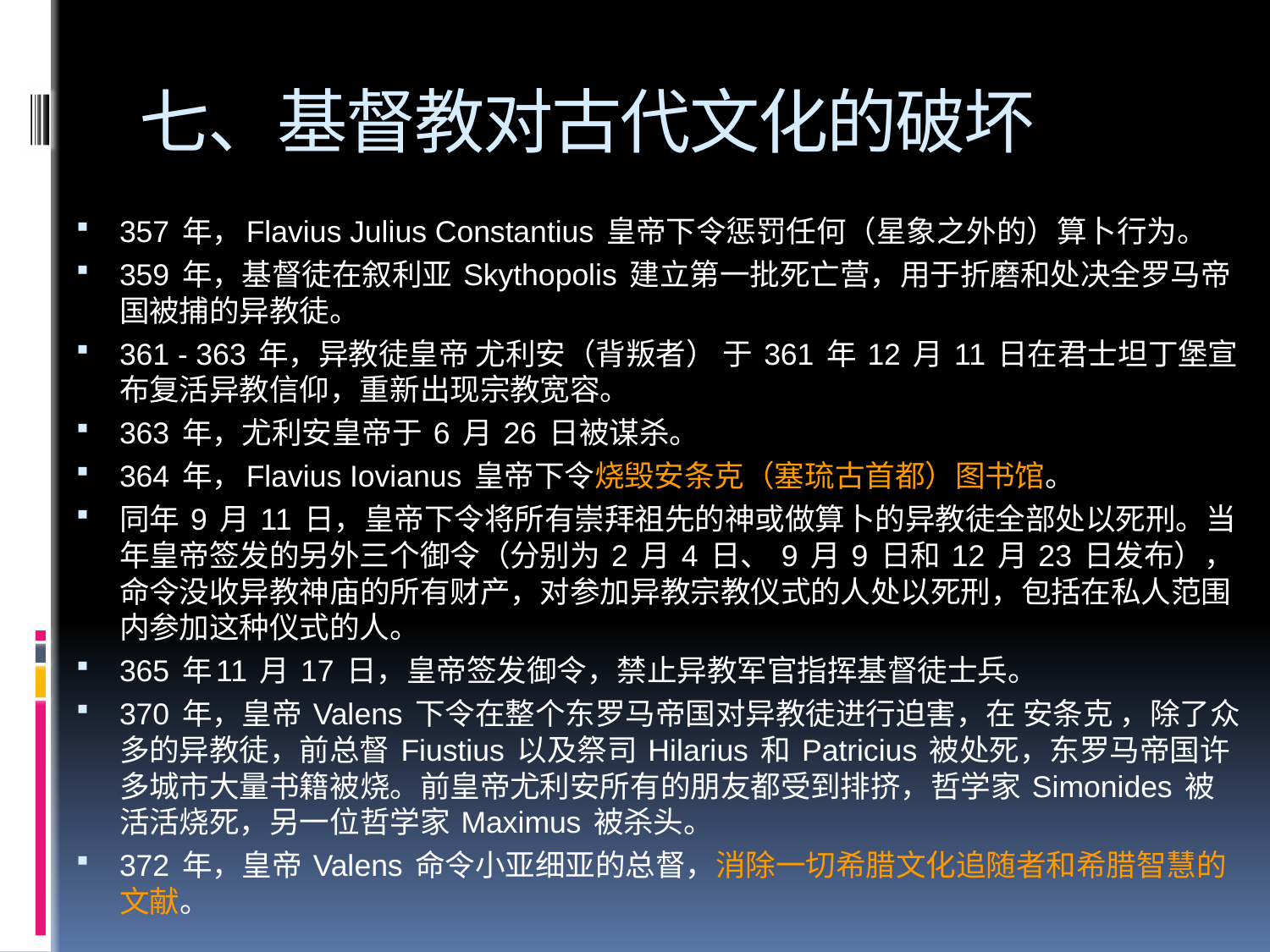

# 七、基督教对古代文化的破坏
357 年，Flavius Julius Constantius 皇帝下令惩罚任何（星象之外的）算卜行为。
359 年，基督徒在叙利亚 Skythopolis 建立第一批死亡营，用于折磨和处决全罗马帝国被捕的异教徒。
361 - 363 年，异教徒皇帝 尤利安（背叛者） 于 361 年 12 月 11 日在君士坦丁堡宣布复活异教信仰，重新出现宗教宽容。
363 年，尤利安皇帝于 6 月 26 日被谋杀。
364 年，Flavius Iovianus 皇帝下令烧毁安条克（塞琉古首都）图书馆。
同年 9 月 11 日，皇帝下令将所有崇拜祖先的神或做算卜的异教徒全部处以死刑。当年皇帝签发的另外三个御令（分别为 2 月 4 日、 9 月 9 日和 12 月 23 日发布），命令没收异教神庙的所有财产，对参加异教宗教仪式的人处以死刑，包括在私人范围内参加这种仪式的人。
365 年11 月 17 日，皇帝签发御令，禁止异教军官指挥基督徒士兵。
370 年，皇帝 Valens 下令在整个东罗马帝国对异教徒进行迫害，在 安条克 ，除了众多的异教徒，前总督 Fiustius 以及祭司 Hilarius 和 Patricius 被处死，东罗马帝国许多城市大量书籍被烧。前皇帝尤利安所有的朋友都受到排挤，哲学家 Simonides 被活活烧死，另一位哲学家 Maximus 被杀头。
372 年，皇帝 Valens 命令小亚细亚的总督，消除一切希腊文化追随者和希腊智慧的文献。